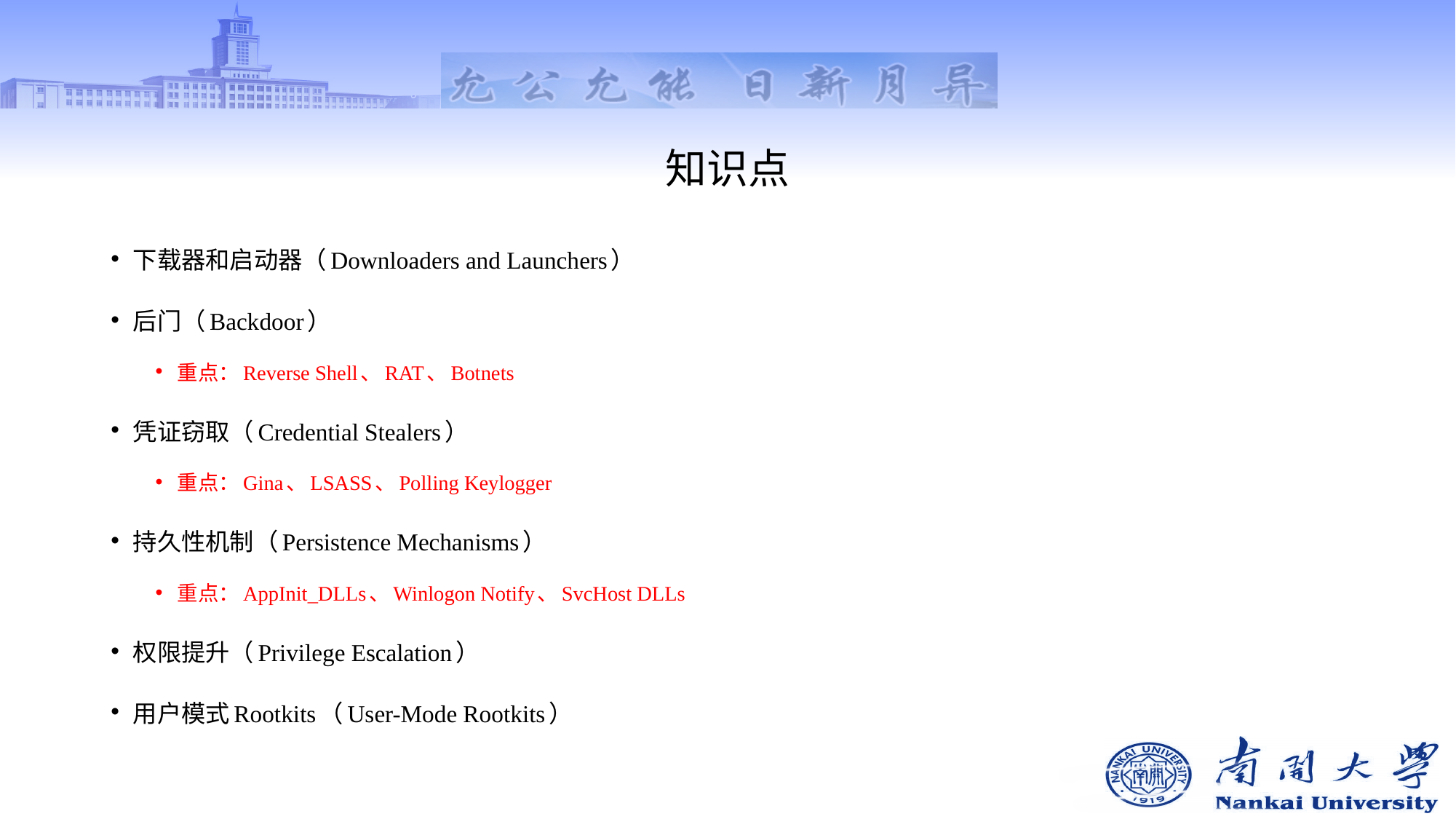

# 知识点
下载器和启动器（Downloaders and Launchers）
后门（Backdoor）
重点：Reverse Shell、RAT、Botnets
凭证窃取（Credential Stealers）
重点：Gina、LSASS、Polling Keylogger
持久性机制（Persistence Mechanisms）
重点：AppInit_DLLs、Winlogon Notify、SvcHost DLLs
权限提升（Privilege Escalation）
用户模式Rootkits（User-Mode Rootkits）